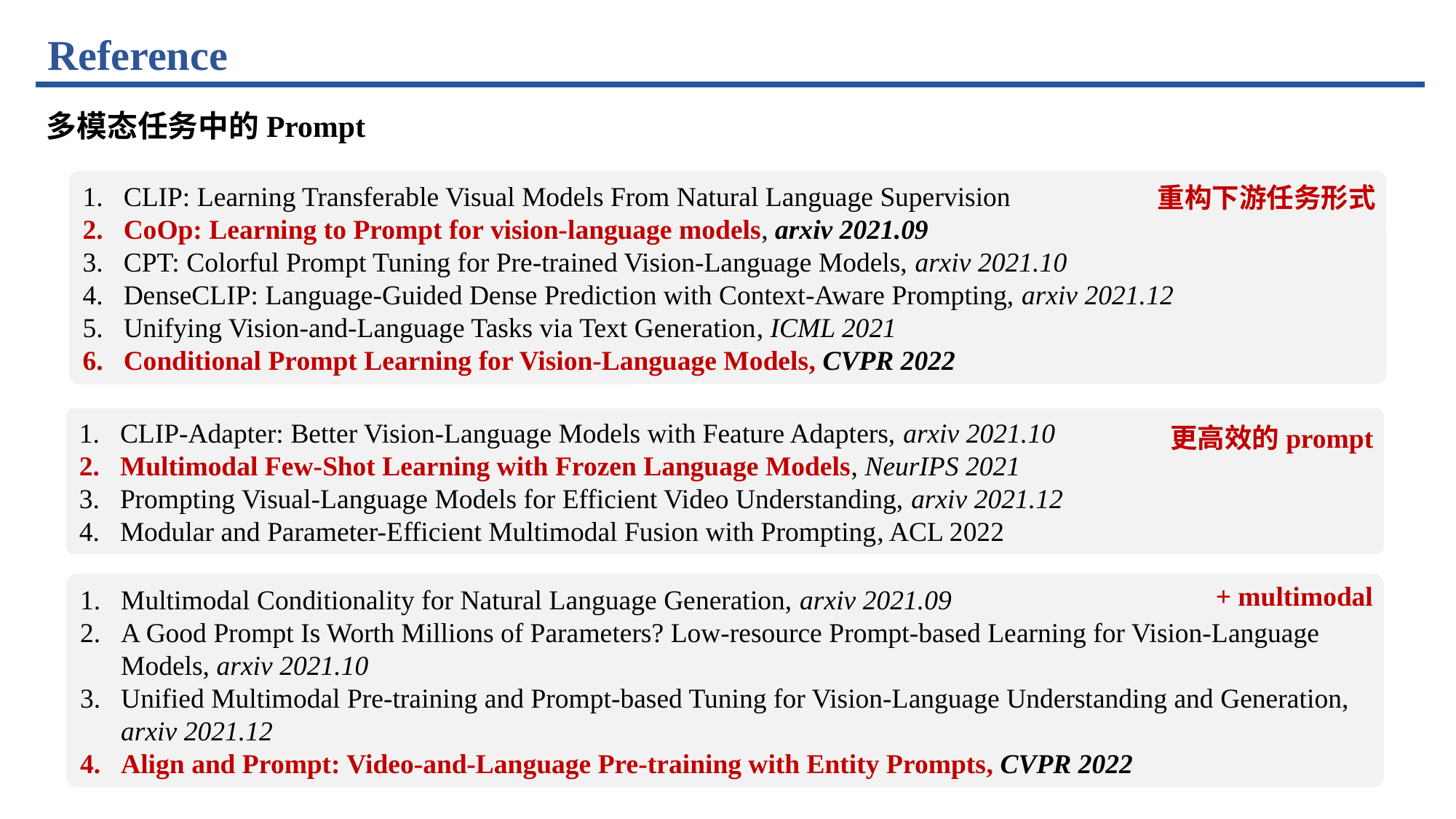

Reference
多模态任务中的Prompt
CLIP: Learning Transferable Visual Models From Natural Language Supervision
CoOp: Learning to Prompt for vision-language models, arxiv 2021.09
CPT: Colorful Prompt Tuning for Pre-trained Vision-Language Models, arxiv 2021.10
DenseCLIP: Language-Guided Dense Prediction with Context-Aware Prompting, arxiv 2021.12
Unifying Vision-and-Language Tasks via Text Generation, ICML 2021
Conditional Prompt Learning for Vision-Language Models, CVPR 2022
重构下游任务形式
CLIP-Adapter: Better Vision-Language Models with Feature Adapters, arxiv 2021.10
Multimodal Few-Shot Learning with Frozen Language Models, NeurIPS 2021
Prompting Visual-Language Models for Efficient Video Understanding, arxiv 2021.12
Modular and Parameter-Efficient Multimodal Fusion with Prompting, ACL 2022
更高效的prompt
Multimodal Conditionality for Natural Language Generation, arxiv 2021.09
A Good Prompt Is Worth Millions of Parameters? Low-resource Prompt-based Learning for Vision-Language Models, arxiv 2021.10
Unified Multimodal Pre-training and Prompt-based Tuning for Vision-Language Understanding and Generation, arxiv 2021.12
Align and Prompt: Video-and-Language Pre-training with Entity Prompts, CVPR 2022
+ multimodal